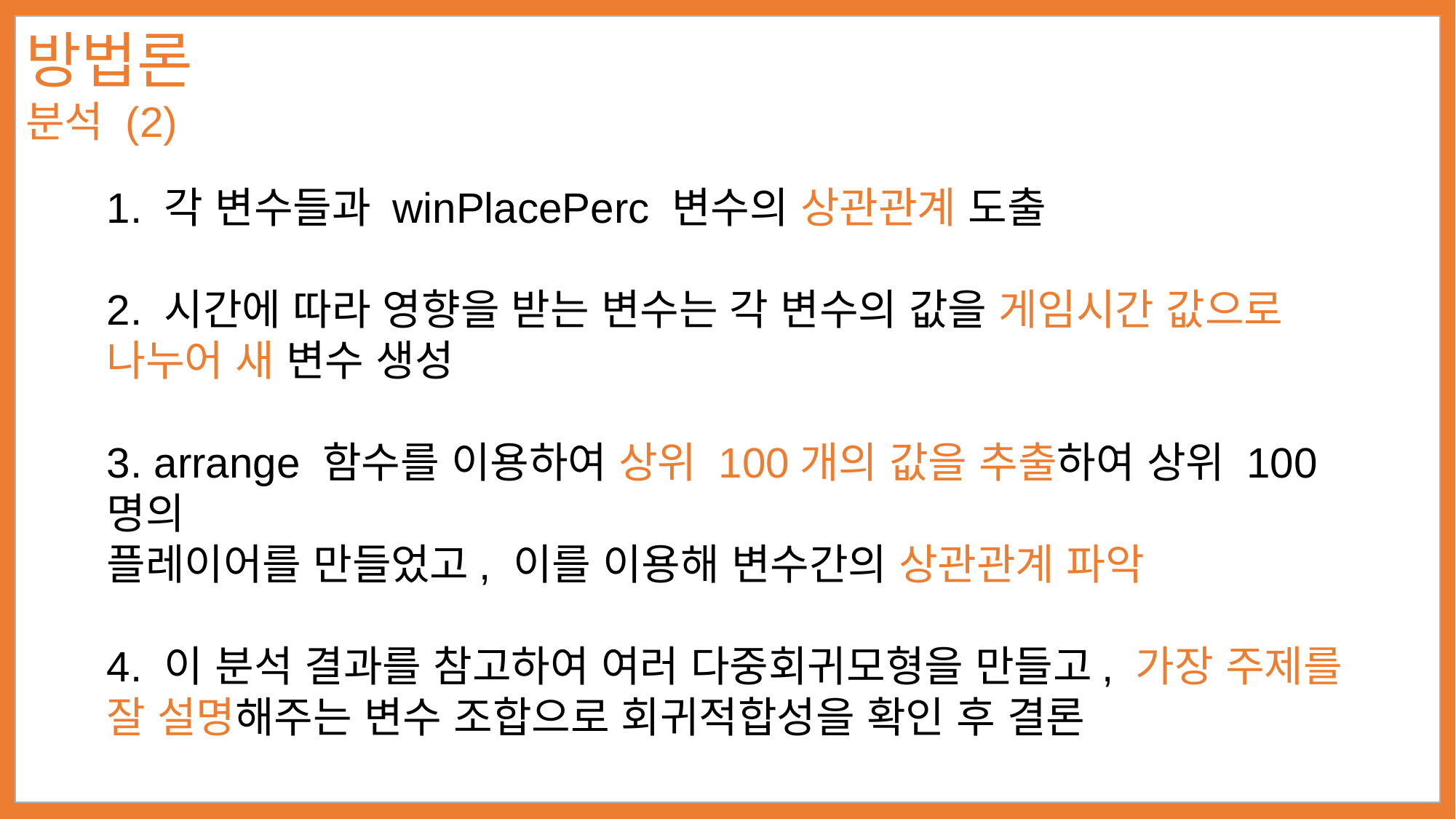

방법론
분석 (2)

1. 각 변수들과 winPlacePerc 변수의 상관관계 도출

2. 시간에 따라 영향을 받는 변수는 각 변수의 값을 게임시간 값으로
나누어 새 변수 생성

3. arrange 함수를 이용하여 상위 100개의 값을 추출하여 상위 100명의
플레이어를 만들었고, 이를 이용해 변수간의 상관관계 파악

4. 이 분석 결과를 참고하여 여러 다중회귀모형을 만들고, 가장 주제를 잘 설명해주는 변수 조합으로 회귀적합성을 확인 후 결론